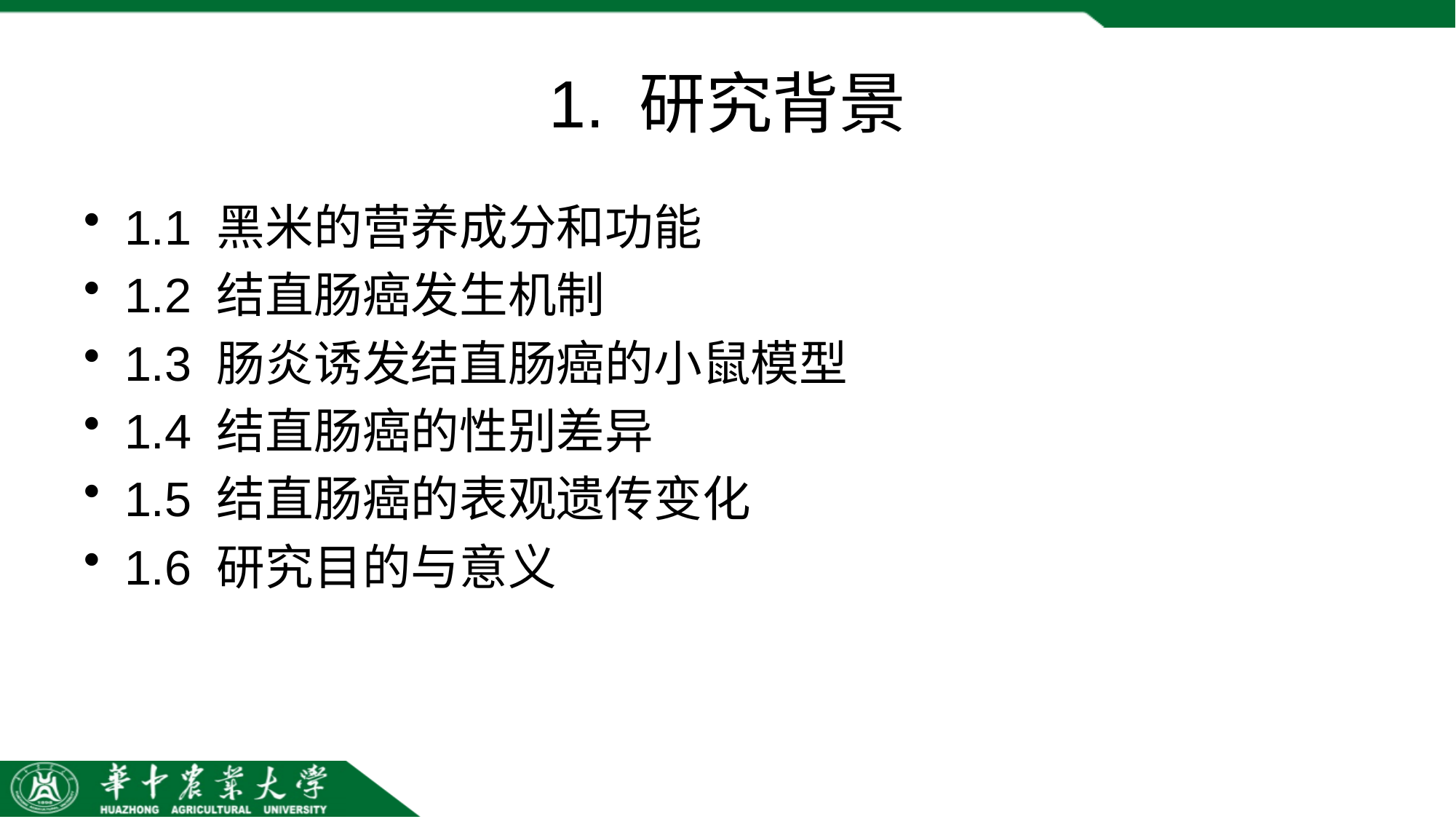

# 1. 研究背景
1.1 黑米的营养成分和功能
1.2 结直肠癌发生机制
1.3 肠炎诱发结直肠癌的小鼠模型
1.4 结直肠癌的性别差异
1.5 结直肠癌的表观遗传变化
1.6 研究目的与意义